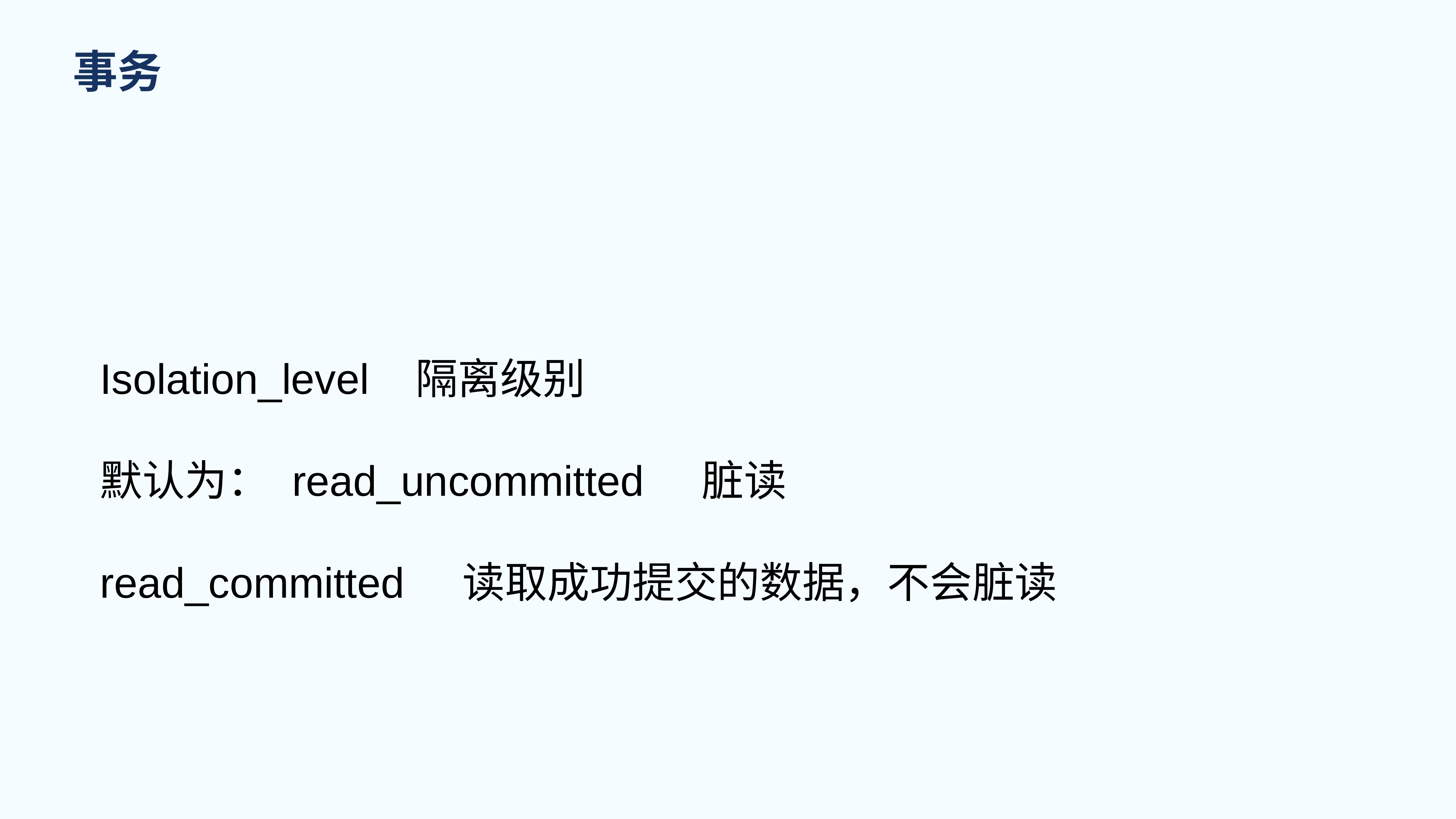

# 事务

Isolation_level   隔离级别

默认为： read_uncommitted    脏读

read_committed    读取成功提交的数据，不会脏读